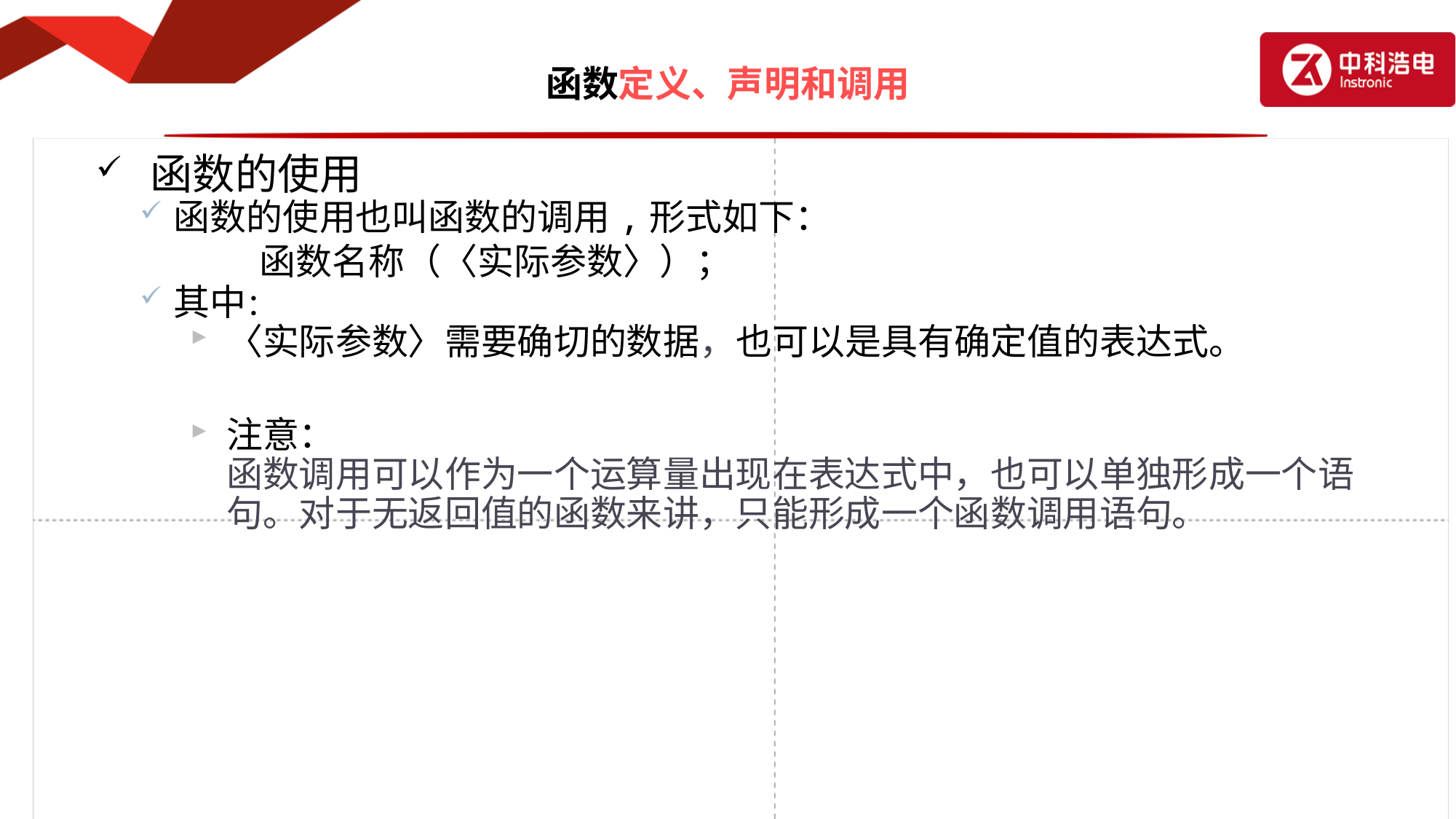

# 函数定义、声明和调用
函数的使用
函数的使用也叫函数的调用,形式如下：
		函数名称（〈实际参数〉）；
其中：
〈实际参数〉需要确切的数据，也可以是具有确定值的表达式。

注意：
	函数调用可以作为一个运算量出现在表达式中，也可以单独形成一个语句。对于无返回值的函数来讲，只能形成一个函数调用语句。